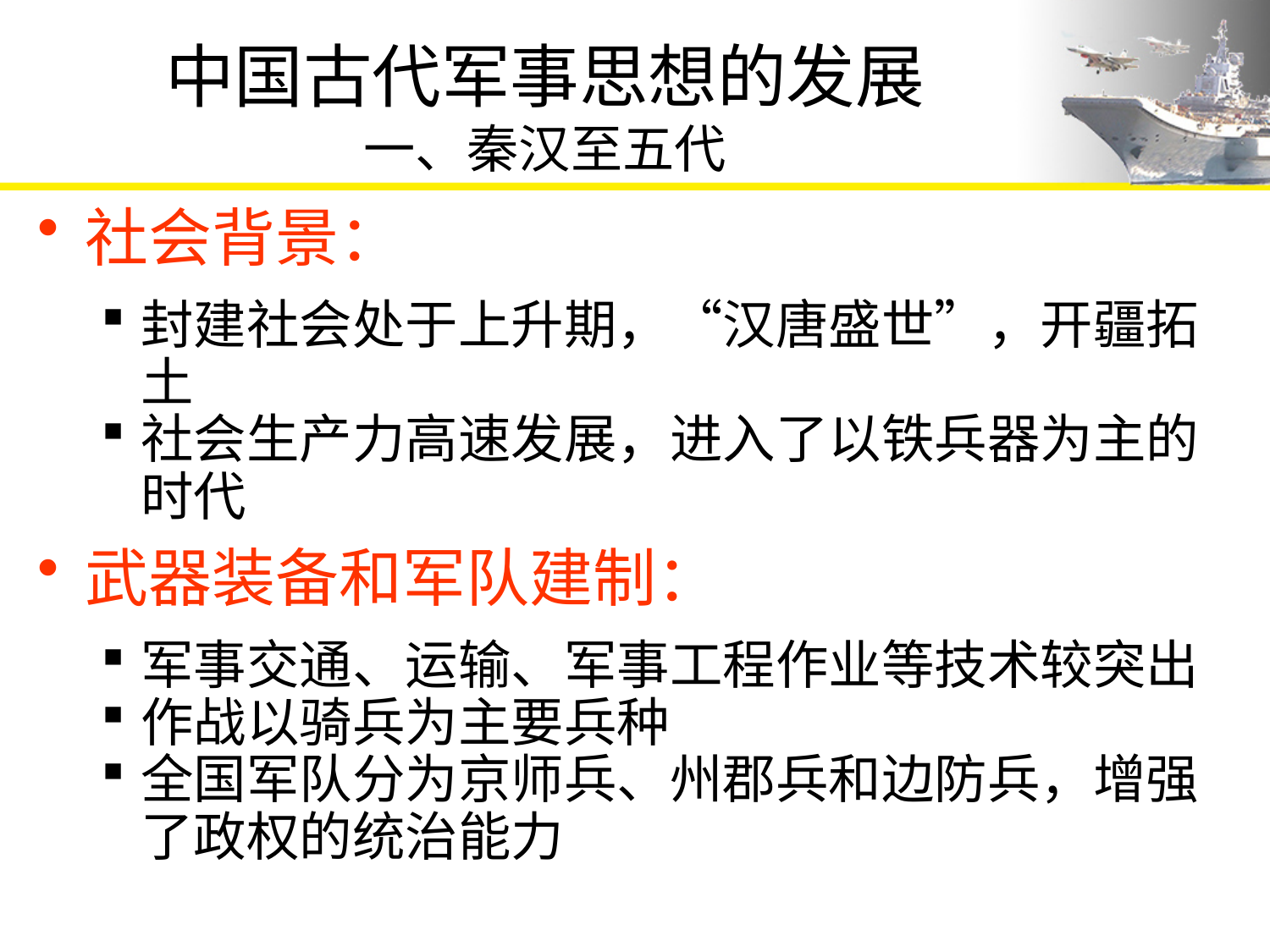

# 中国古代军事思想的发展 一、秦汉至五代
社会背景：
封建社会处于上升期，“汉唐盛世”，开疆拓土
社会生产力高速发展，进入了以铁兵器为主的时代
武器装备和军队建制：
军事交通、运输、军事工程作业等技术较突出
作战以骑兵为主要兵种
全国军队分为京师兵、州郡兵和边防兵，增强了政权的统治能力